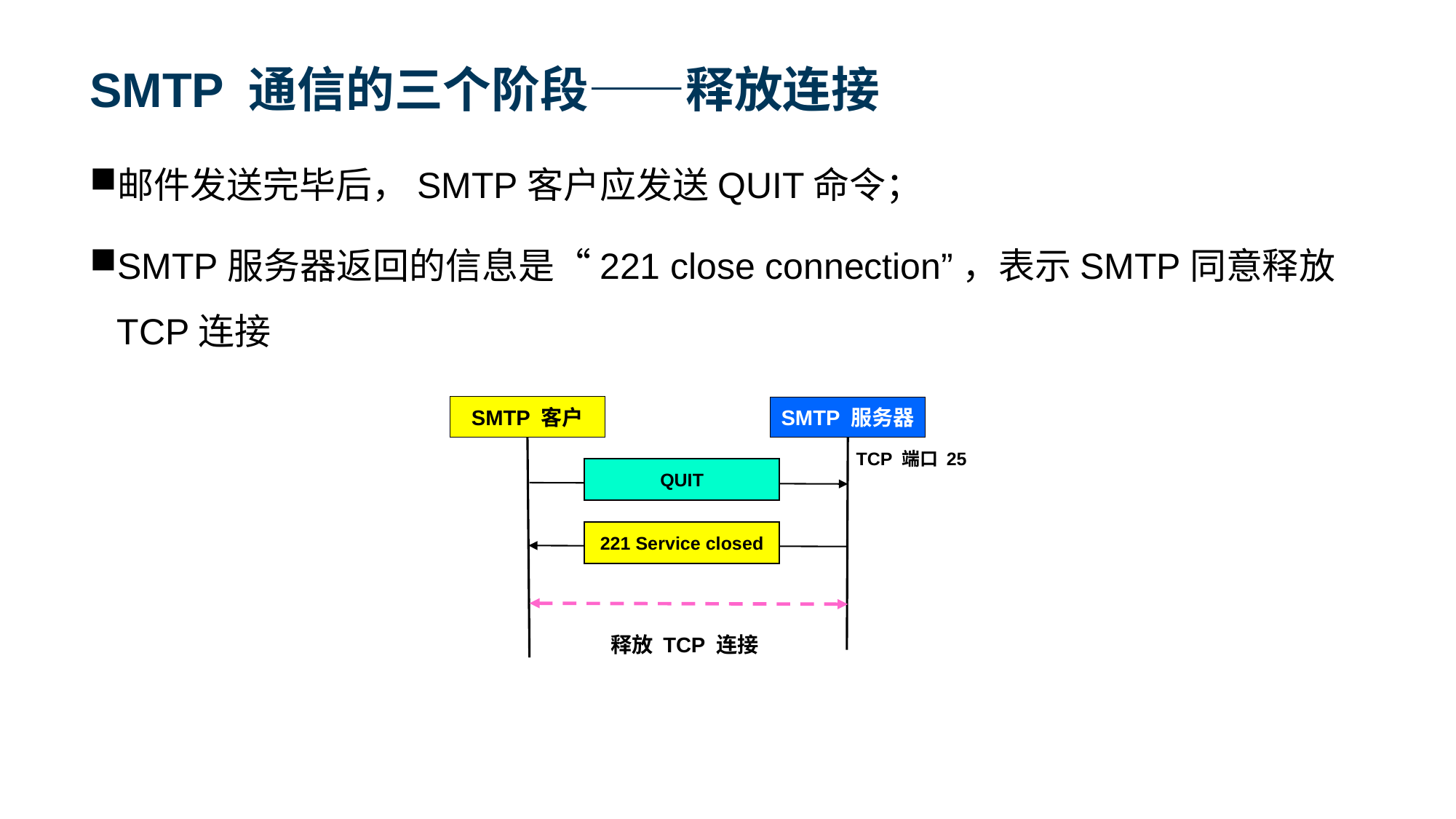

# SMTP 通信的三个阶段——释放连接
邮件发送完毕后，SMTP客户应发送QUIT命令；
SMTP服务器返回的信息是“221 close connection”，表示SMTP同意释放TCP连接

SMTP 客户
SMTP 服务器
TCP 端口 25
QUIT

221 Service closed

释放 TCP 连接